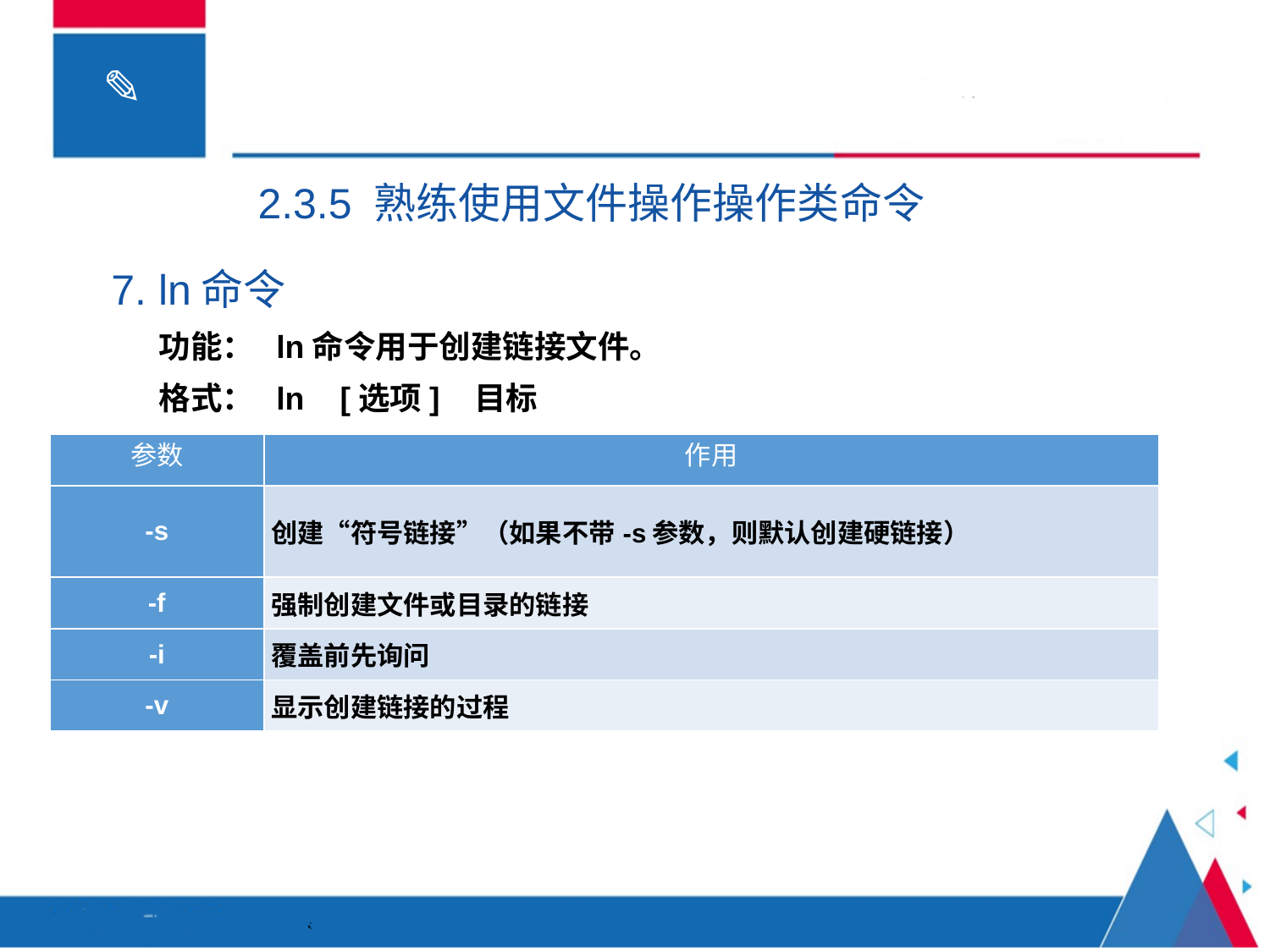

2.3.5 熟练使用文件操作操作类命令
7. ln命令
功能：  ln命令用于创建链接文件。
格式：  ln    [选项]   目标

| 参数 | 作用 |
| --- | --- |
| -s | 创建“符号链接”（如果不带-s参数，则默认创建硬链接） |
| -f | 强制创建文件或目录的链接 |
| -i | 覆盖前先询问 |
| -v | 显示创建链接的过程 |